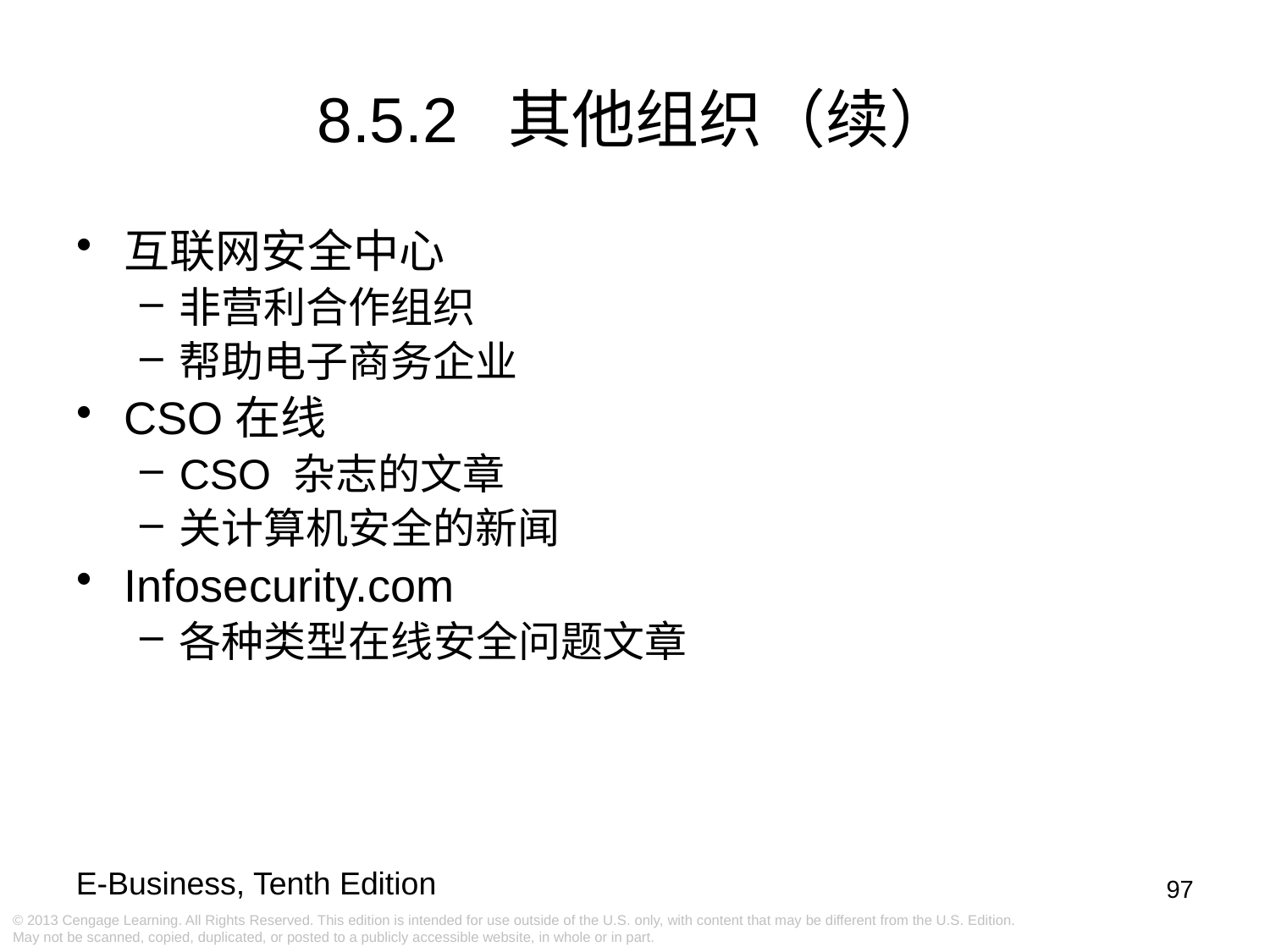

# 8.5.2  其他组织（续）
互联网安全中心
非营利合作组织
帮助电子商务企业
CSO在线
CSO 杂志的文章
关计算机安全的新闻
Infosecurity.com
各种类型在线安全问题文章
97